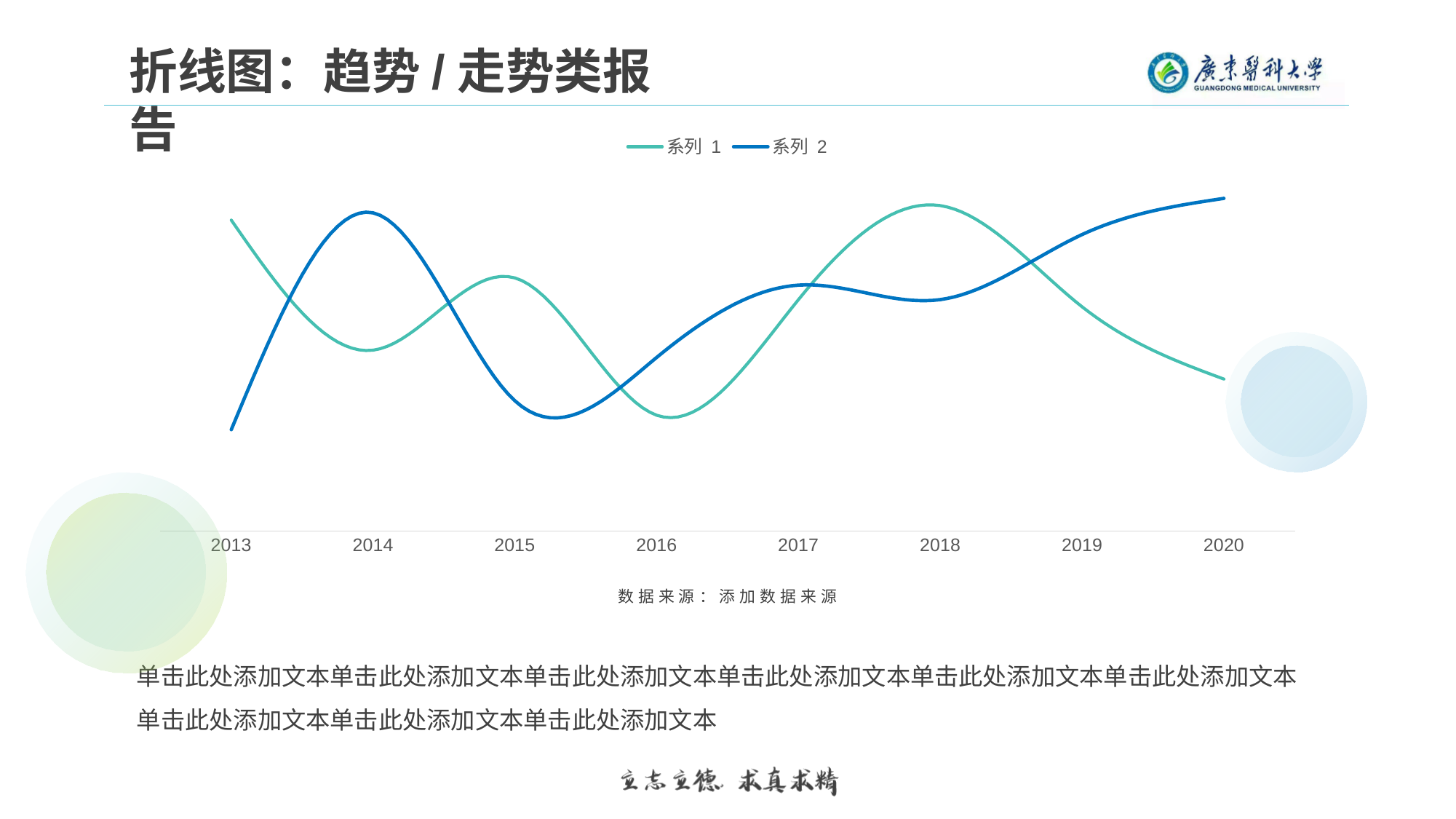

折线图：趋势/走势类报告

### Chart

| Category | 系列 1 | 系列 2 |
|---|---|---|
| 2013 | 4.3 | 1.4 |
| 2014 | 2.5 | 4.4 |
| 2015 | 3.5 | 1.8 |
| 2016 | 1.6 | 2.4 |
| 2017 | 3.2 | 3.4 |
| 2018 | 4.5 | 3.2 |
| 2019 | 3.1 | 4.1 |
| 2020 | 2.1 | 4.6 |

数据来源：添加数据来源
单击此处添加文本单击此处添加文本单击此处添加文本单击此处添加文本单击此处添加文本单击此处添加文本单击此处添加文本单击此处添加文本单击此处添加文本